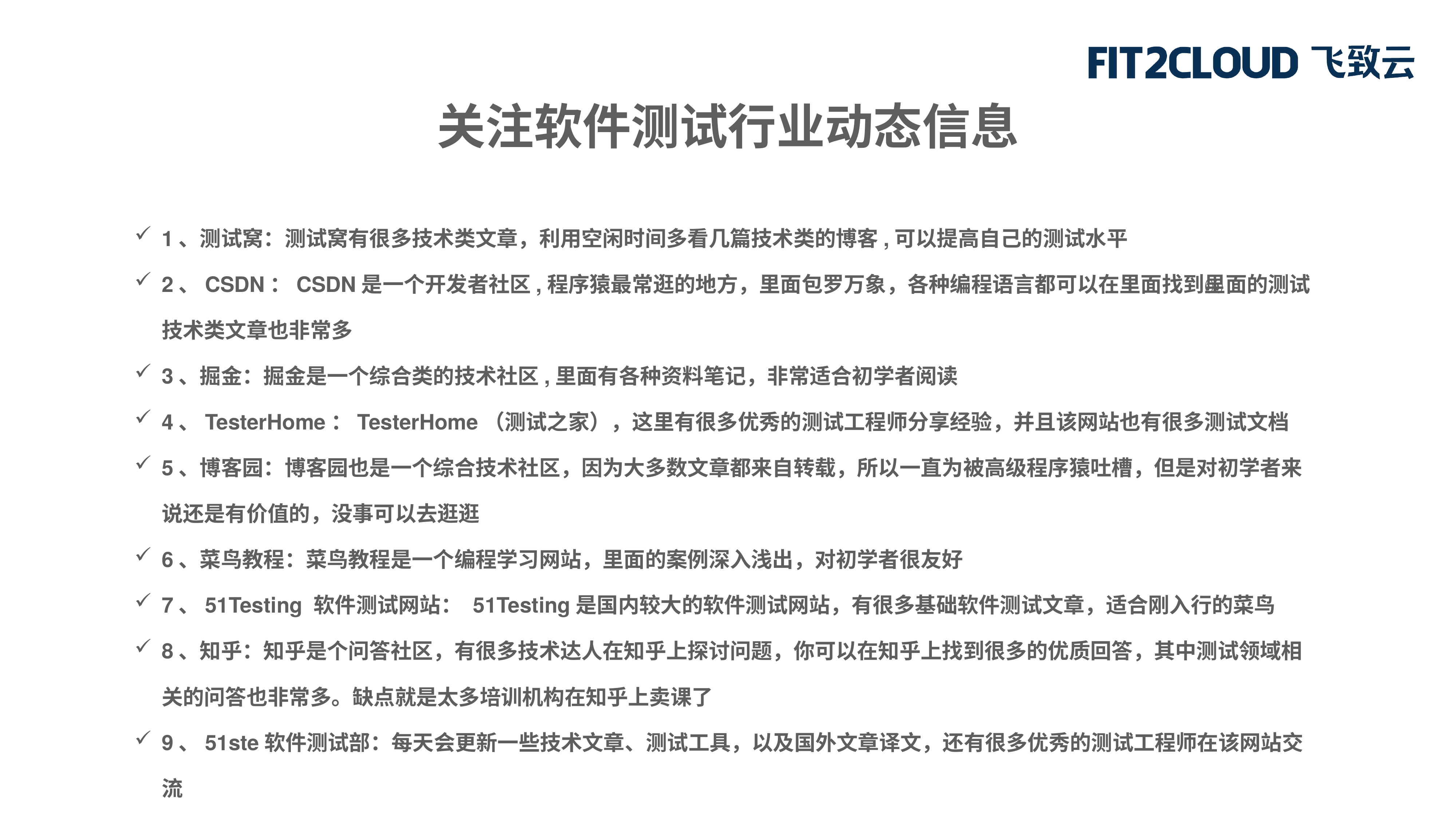

关注软件测试行业动态信息
1、测试窝：测试窝有很多技术类文章，利用空闲时间多看几篇技术类的博客,可以提高自己的测试水平
2、CSDN：CSDN是一个开发者社区,程序猿最常逛的地方，里面包罗万象，各种编程语言都可以在里面找到👀里面的测试技术类文章也非常多
3、掘金：掘金是一个综合类的技术社区,里面有各种资料笔记，非常适合初学者阅读
4、TesterHome：TesterHome（测试之家），这里有很多优秀的测试工程师分享经验，并且该网站也有很多测试文档
5、博客园：博客园也是一个综合技术社区，因为大多数文章都来自转载，所以一直为被高级程序猿吐槽，但是对初学者来说还是有价值的，没事可以去逛逛
6、菜鸟教程：菜鸟教程是一个编程学习网站，里面的案例深入浅出，对初学者很友好
7、51Testing 软件测试网站： 51Testing是国内较大的软件测试网站，有很多基础软件测试文章，适合刚入行的菜鸟
8、知乎：知乎是个问答社区，有很多技术达人在知乎上探讨问题，你可以在知乎上找到很多的优质回答，其中测试领域相关的问答也非常多。缺点就是太多培训机构在知乎上卖课了
9、51ste软件测试部：每天会更新一些技术文章、测试工具，以及国外文章译文，还有很多优秀的测试工程师在该网站交流